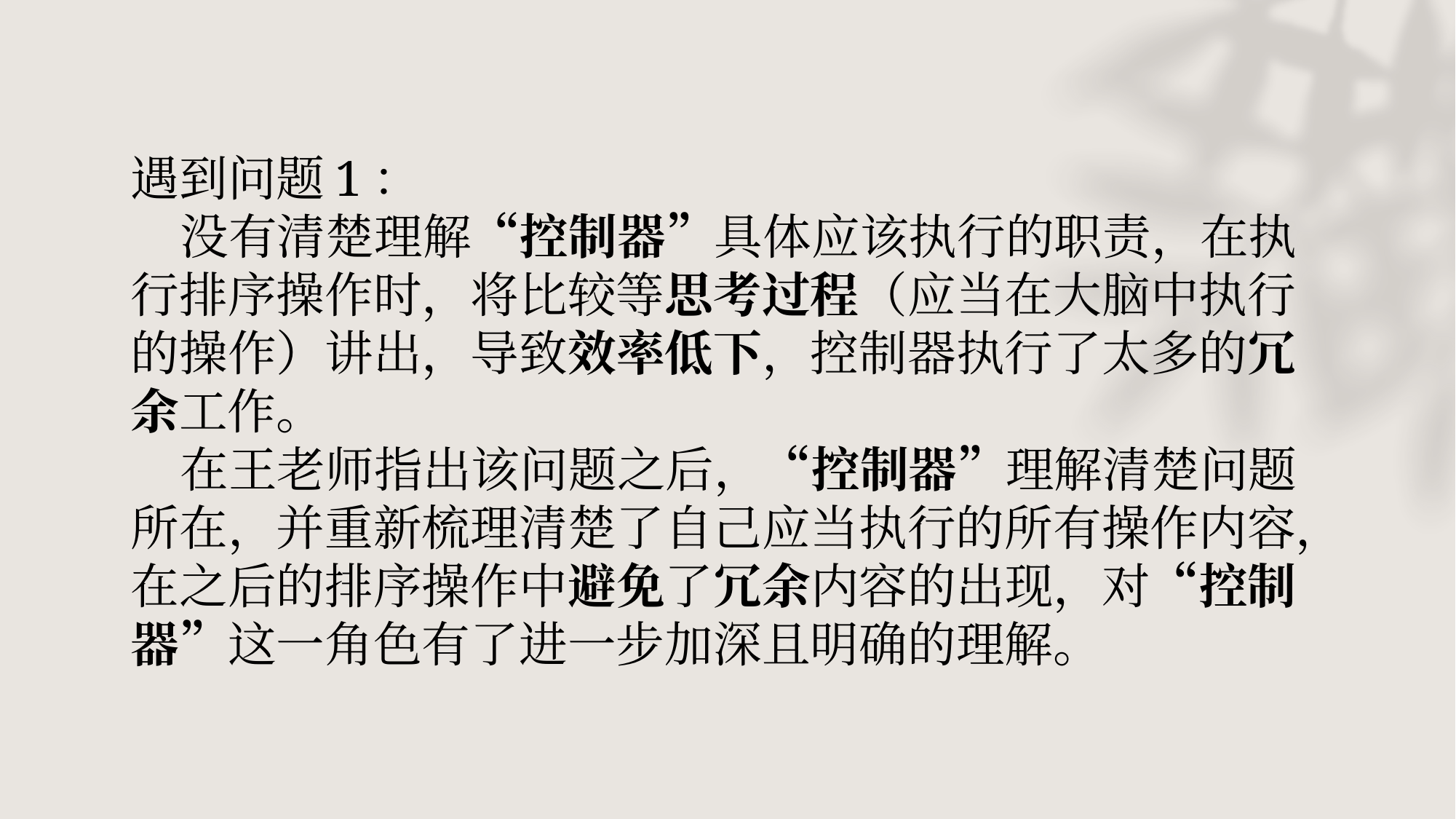

遇到问题1：
    没有清楚理解“控制器”具体应该执行的职责，在执行排序操作时，将比较等思考过程（应当在大脑中执行的操作）讲出，导致效率低下，控制器执行了太多的冗余工作。
    在王老师指出该问题之后，“控制器”理解清楚问题所在，并重新梳理清楚了自己应当执行的所有操作内容，在之后的排序操作中避免了冗余内容的出现，对“控制器”这一角色有了进一步加深且明确的理解。